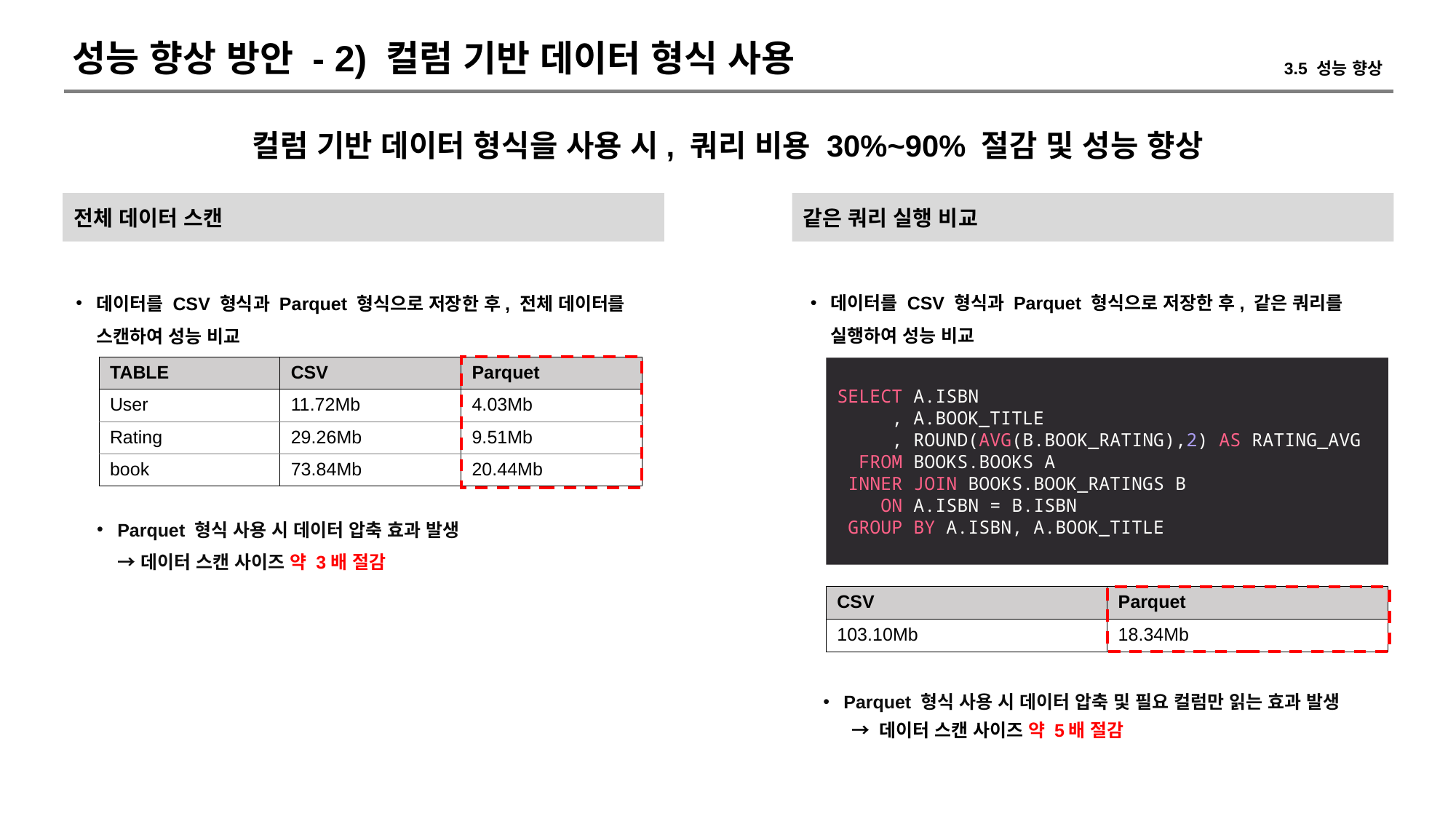

성능 향상 방안 - 2) 컬럼 기반 데이터 형식 사용
3.5 성능 향상
컬럼 기반 데이터 형식을 사용 시, 쿼리 비용 30%~90% 절감 및 성능 향상
같은 쿼리 실행 비교
전체 데이터 스캔

데이터를 CSV 형식과 Parquet 형식으로 저장한 후, 같은 쿼리를
실행하여 성능 비교

데이터를 CSV 형식과 Parquet 형식으로 저장한 후, 전체 데이터를
스캔하여 성능 비교

SELECT A.ISBN
     , A.BOOK_TITLE
     , ROUND(AVG(B.BOOK_RATING),2) AS RATING_AVG
  FROM BOOKS.BOOKS A
 INNER JOIN BOOKS.BOOK_RATINGS B
    ON A.ISBN = B.ISBN
 GROUP BY A.ISBN, A.BOOK_TITLE

| TABLE | CSV | Parquet |
| --- | --- | --- |
| User | 11.72Mb | 4.03Mb |
| Rating | 29.26Mb | 9.51Mb |
| book | 73.84Mb | 20.44Mb |

Parquet 형식 사용 시 데이터 압축 효과 발생
→ 데이터 스캔 사이즈 약 3배 절감

| CSV | Parquet |
| --- | --- |
| 103.10Mb | 18.34Mb |

Parquet 형식 사용 시 데이터 압축 및 필요 컬럼만 읽는 효과 발생
 → 데이터 스캔 사이즈 약 5배 절감